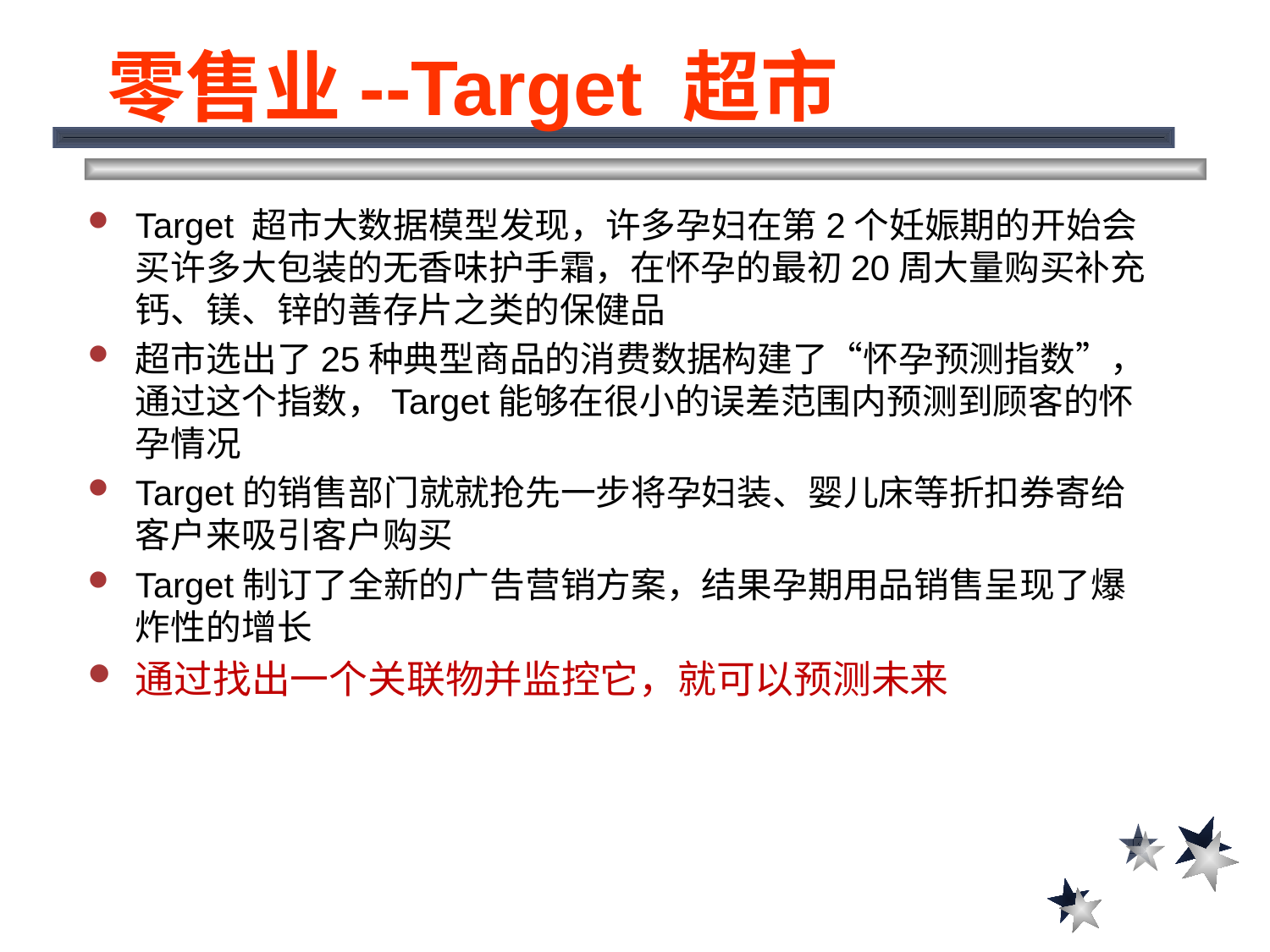

# 零售业--Target 超市
Target 超市大数据模型发现，许多孕妇在第2个妊娠期的开始会买许多大包装的无香味护手霜，在怀孕的最初20周大量购买补充钙、镁、锌的善存片之类的保健品
超市选出了25种典型商品的消费数据构建了“怀孕预测指数”，通过这个指数，Target能够在很小的误差范围内预测到顾客的怀孕情况
Target的销售部门就就抢先一步将孕妇装、婴儿床等折扣券寄给客户来吸引客户购买
Target制订了全新的广告营销方案，结果孕期用品销售呈现了爆炸性的增长
通过找出一个关联物并监控它，就可以预测未来